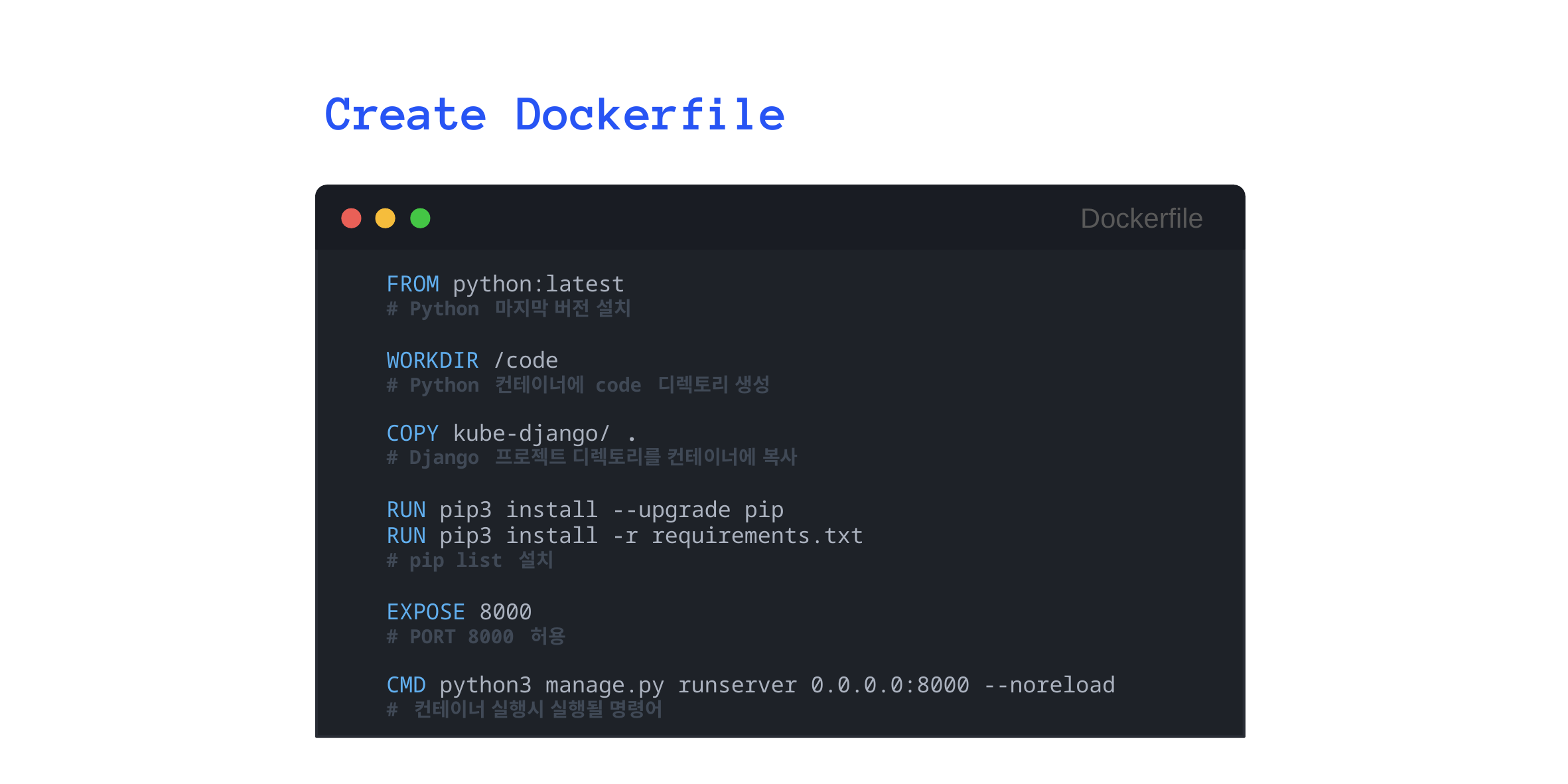

Create Dockerfile

Dockerfile
FROM python:latest
# Python 마지막 버전 설치
WORKDIR /code
# Python 컨테이너에 code 디렉토리 생성

COPY kube-django/ .
# Django 프로젝트 디렉토리를 컨테이너에 복사
RUN pip3 install --upgrade pip
RUN pip3 install -r requirements.txt
# pip list 설치
EXPOSE 8000
# PORT 8000 허용

CMD python3 manage.py runserver 0.0.0.0:8000 --noreload
# 컨테이너 실행시 실행될 명령어